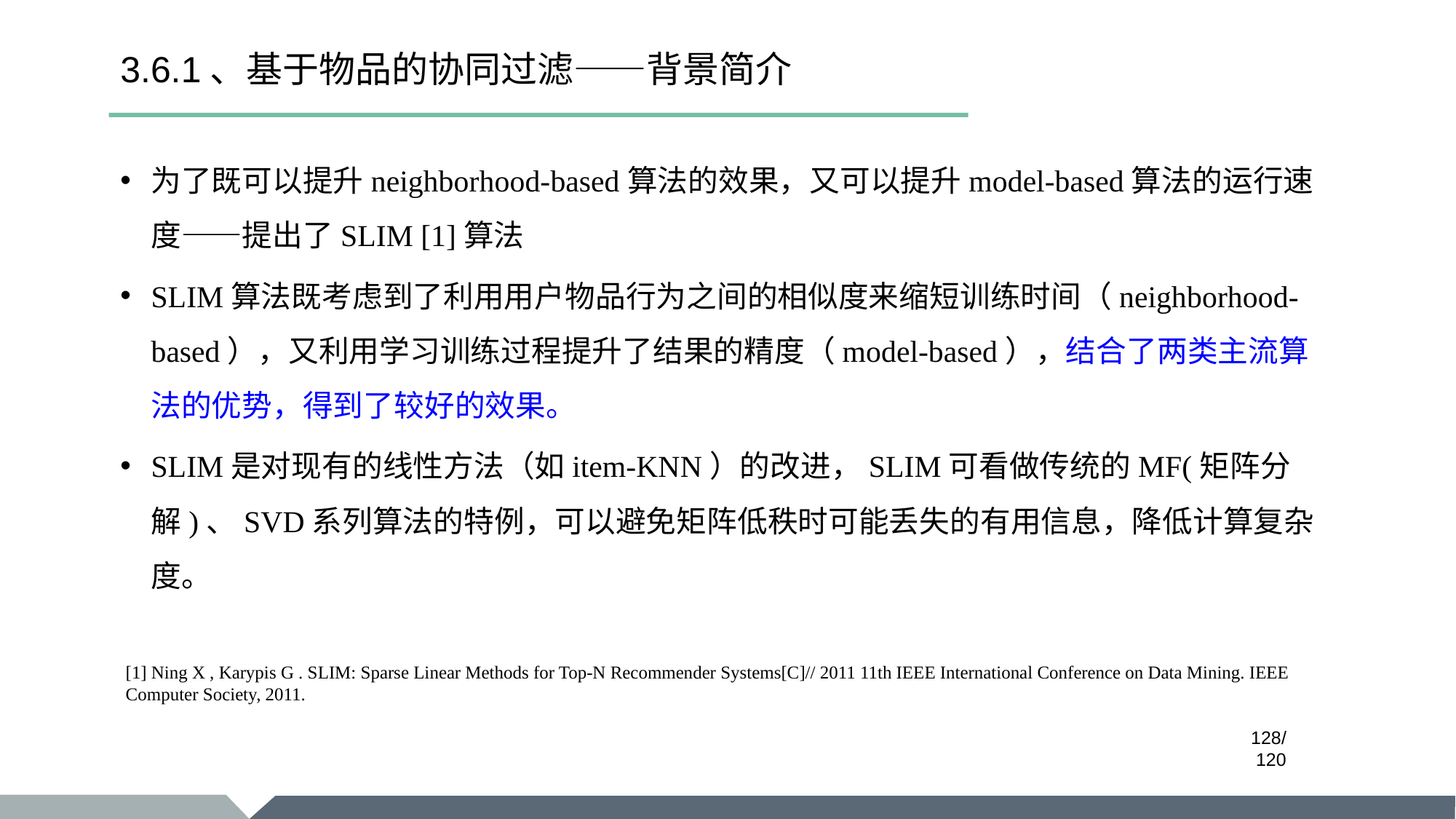

# 3.6.1、基于物品的协同过滤——背景简介
为了既可以提升neighborhood-based算法的效果，又可以提升model-based算法的运行速度——提出了SLIM [1]算法
SLIM算法既考虑到了利用用户物品行为之间的相似度来缩短训练时间（neighborhood-based），又利用学习训练过程提升了结果的精度（model-based），结合了两类主流算法的优势，得到了较好的效果。
SLIM是对现有的线性方法（如item-KNN）的改进，SLIM可看做传统的MF(矩阵分解)、SVD系列算法的特例，可以避免矩阵低秩时可能丢失的有用信息，降低计算复杂度。

[1] Ning X , Karypis G . SLIM: Sparse Linear Methods for Top-N Recommender Systems[C]// 2011 11th IEEE International Conference on Data Mining. IEEE Computer Society, 2011.
128/120